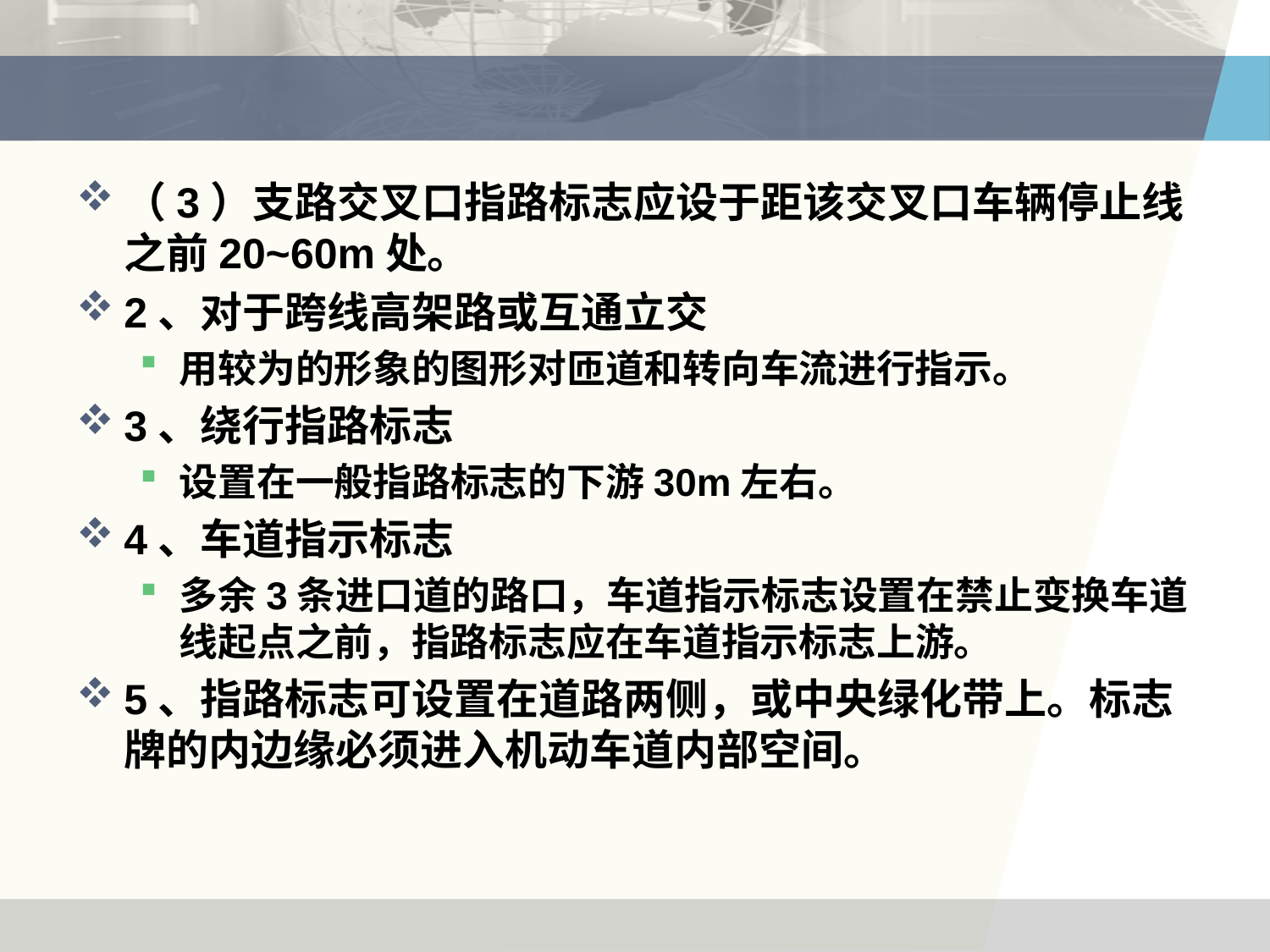

#
（3）支路交叉口指路标志应设于距该交叉口车辆停止线之前20~60m处。
2、对于跨线高架路或互通立交
用较为的形象的图形对匝道和转向车流进行指示。
3、绕行指路标志
设置在一般指路标志的下游30m左右。
4、车道指示标志
多余3条进口道的路口，车道指示标志设置在禁止变换车道线起点之前，指路标志应在车道指示标志上游。
5、指路标志可设置在道路两侧，或中央绿化带上。标志牌的内边缘必须进入机动车道内部空间。